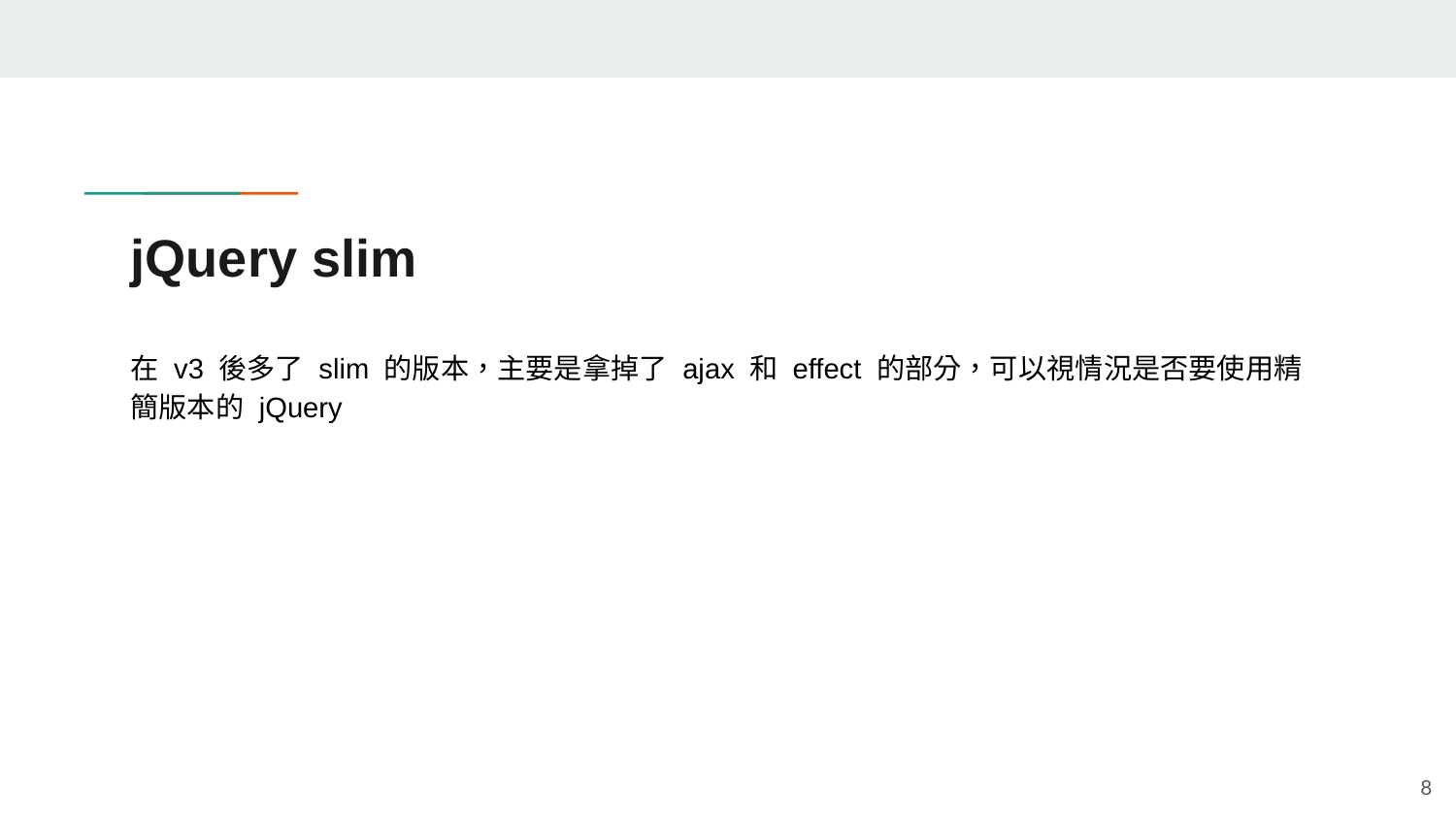

# jQuery slim
在 v3 後多了 slim 的版本，主要是拿掉了 ajax 和 effect 的部分，可以視情況是否要使用精簡版本的 jQuery

8